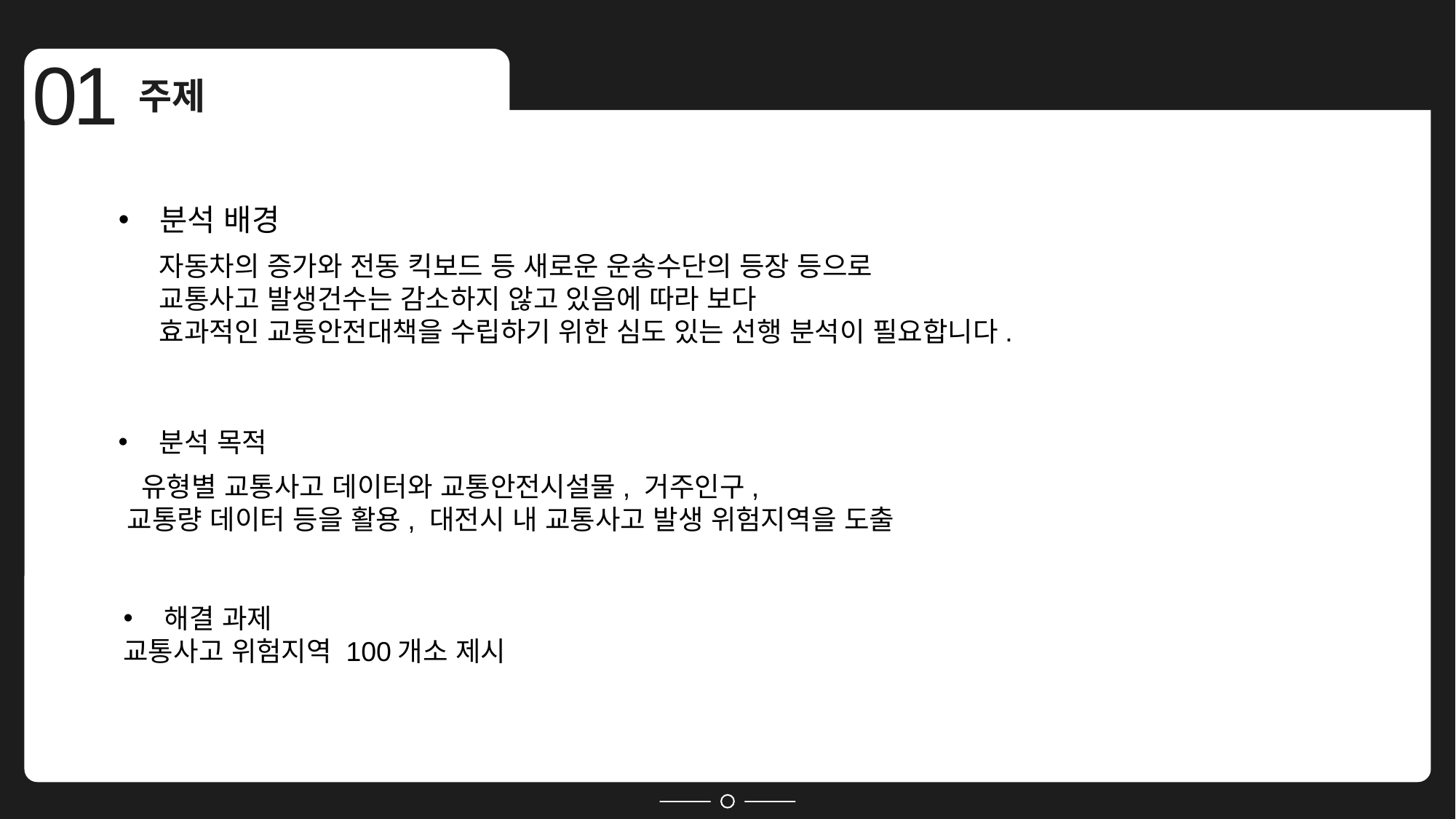

01
주제
분석 배경
자동차의 증가와 전동 킥보드 등 새로운 운송수단의 등장 등으로
교통사고 발생건수는 감소하지 않고 있음에 따라 보다
효과적인 교통안전대책을 수립하기 위한 심도 있는 선행 분석이 필요합니다.

분석 목적
 유형별 교통사고 데이터와 교통안전시설물, 거주인구,
교통량 데이터 등을 활용, 대전시 내 교통사고 발생 위험지역을 도출
해결 과제
교통사고 위험지역 100개소 제시